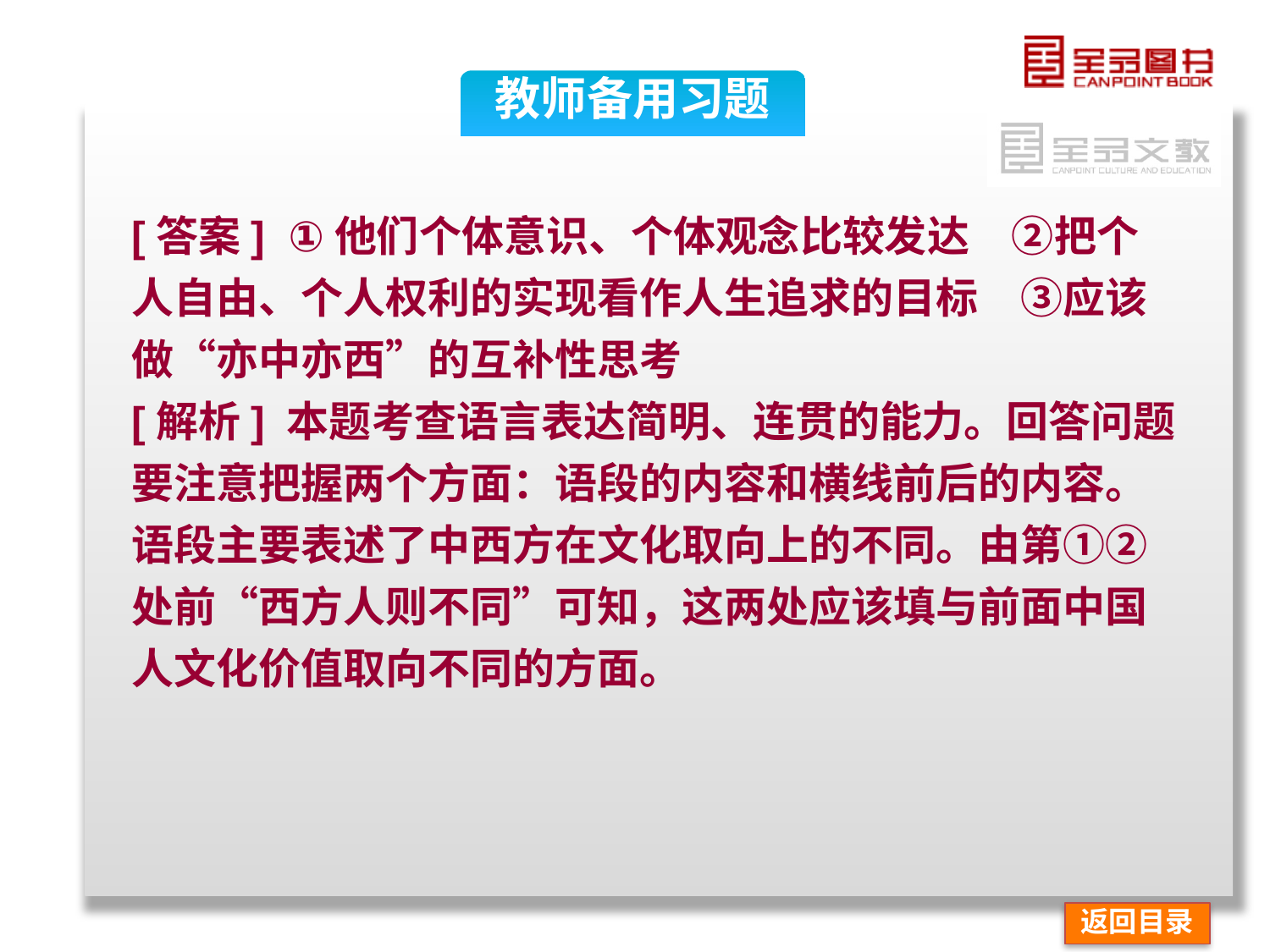

教师备用习题
[答案]  ①他们个体意识、个体观念比较发达　②把个人自由、个人权利的实现看作人生追求的目标　③应该做“亦中亦西”的互补性思考
[解析] 本题考查语言表达简明、连贯的能力。回答问题要注意把握两个方面：语段的内容和横线前后的内容。语段主要表述了中西方在文化取向上的不同。由第①②处前“西方人则不同”可知，这两处应该填与前面中国人文化价值取向不同的方面。

返回目录